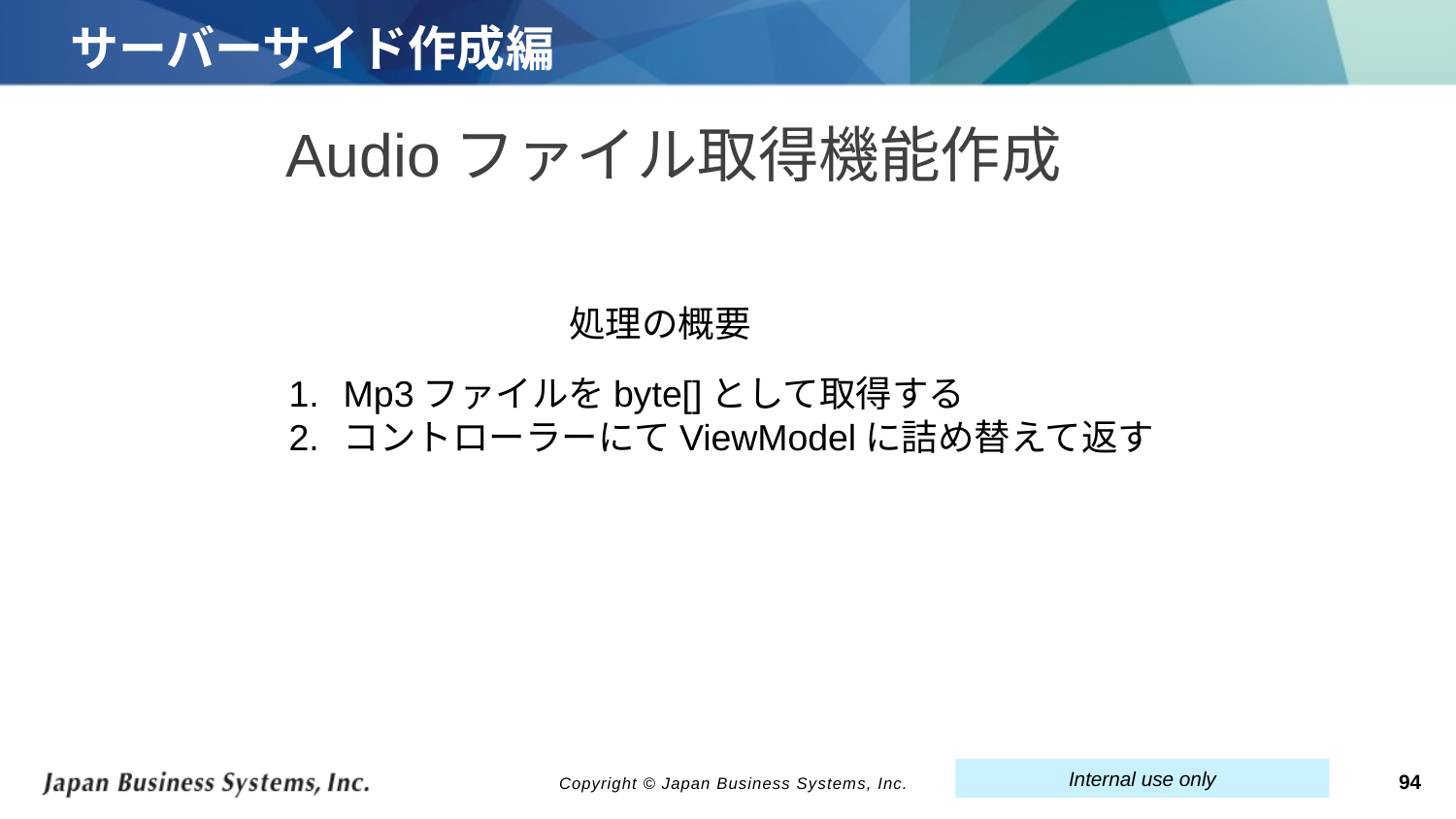

# サーバーサイド作成編
Audioファイル取得機能作成
処理の概要
Mp3ファイルをbyte[]として取得する
コントローラーにてViewModelに詰め替えて返す